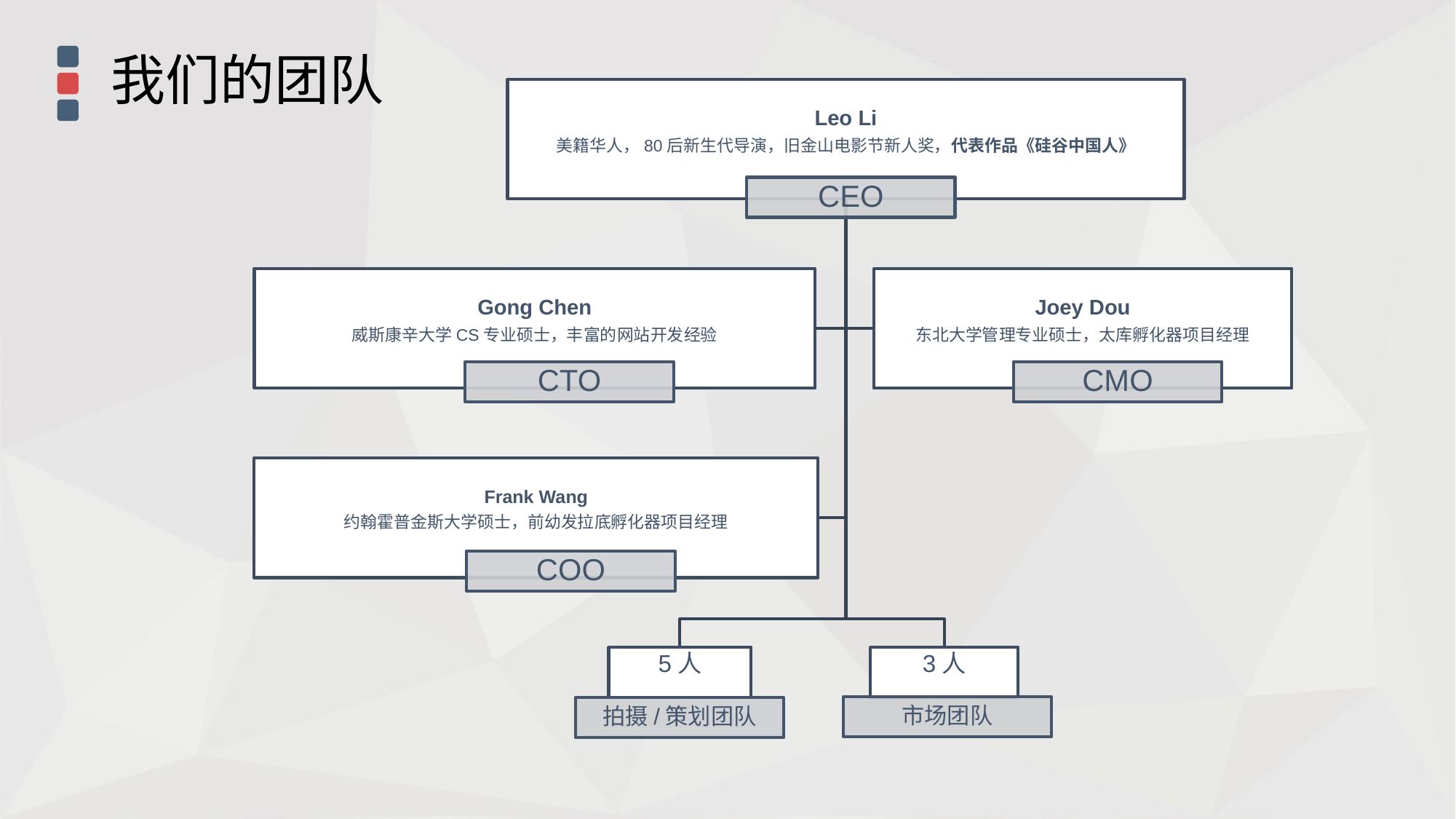

我们的团队
Leo Li
美籍华人，80后新生代导演，旧金山电影节新人奖，代表作品《硅谷中国人》
CEO
5人
拍摄/策划团队
3人
市场团队
Gong Chen
威斯康辛大学CS专业硕士，丰富的网站开发经验
CTO
Joey Dou
东北大学管理专业硕士，太库孵化器项目经理
CMO
Frank Wang
约翰霍普金斯大学硕士，前幼发拉底孵化器项目经理
COO